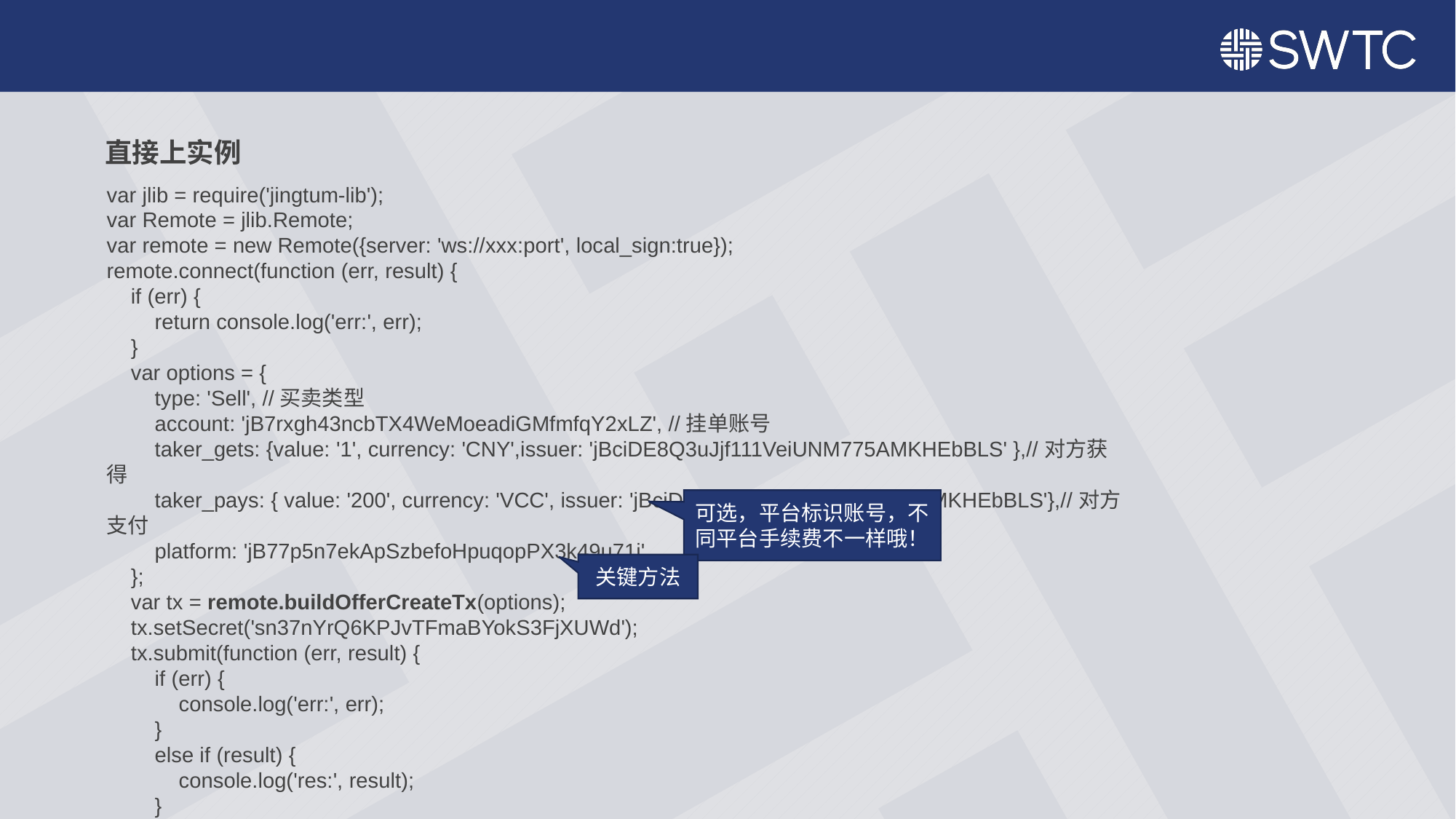

直接上实例
var jlib = require('jingtum-lib');
var Remote = jlib.Remote;
var remote = new Remote({server: 'ws://xxx:port', local_sign:true});
remote.connect(function (err, result) {
    if (err) {
        return console.log('err:', err);
    }
    var options = {
        type: 'Sell', //买卖类型
        account: 'jB7rxgh43ncbTX4WeMoeadiGMfmfqY2xLZ', //挂单账号
        taker_gets: {value: '1', currency: 'CNY',issuer: 'jBciDE8Q3uJjf111VeiUNM775AMKHEbBLS' },//对方获得
        taker_pays: { value: '200', currency: 'VCC', issuer: 'jBciDE8Q3uJjf111VeiUNM775AMKHEbBLS'},//对方支付
        platform: 'jB77p5n7ekApSzbefoHpuqopPX3k49u71i'
    };
    var tx = remote.buildOfferCreateTx(options);
    tx.setSecret('sn37nYrQ6KPJvTFmaBYokS3FjXUWd');
    tx.submit(function (err, result) {
        if (err) {
            console.log('err:', err);
        }
        else if (result) {
            console.log('res:', result);
        }
    });
});
可选，平台标识账号，不同平台手续费不一样哦！
关键方法